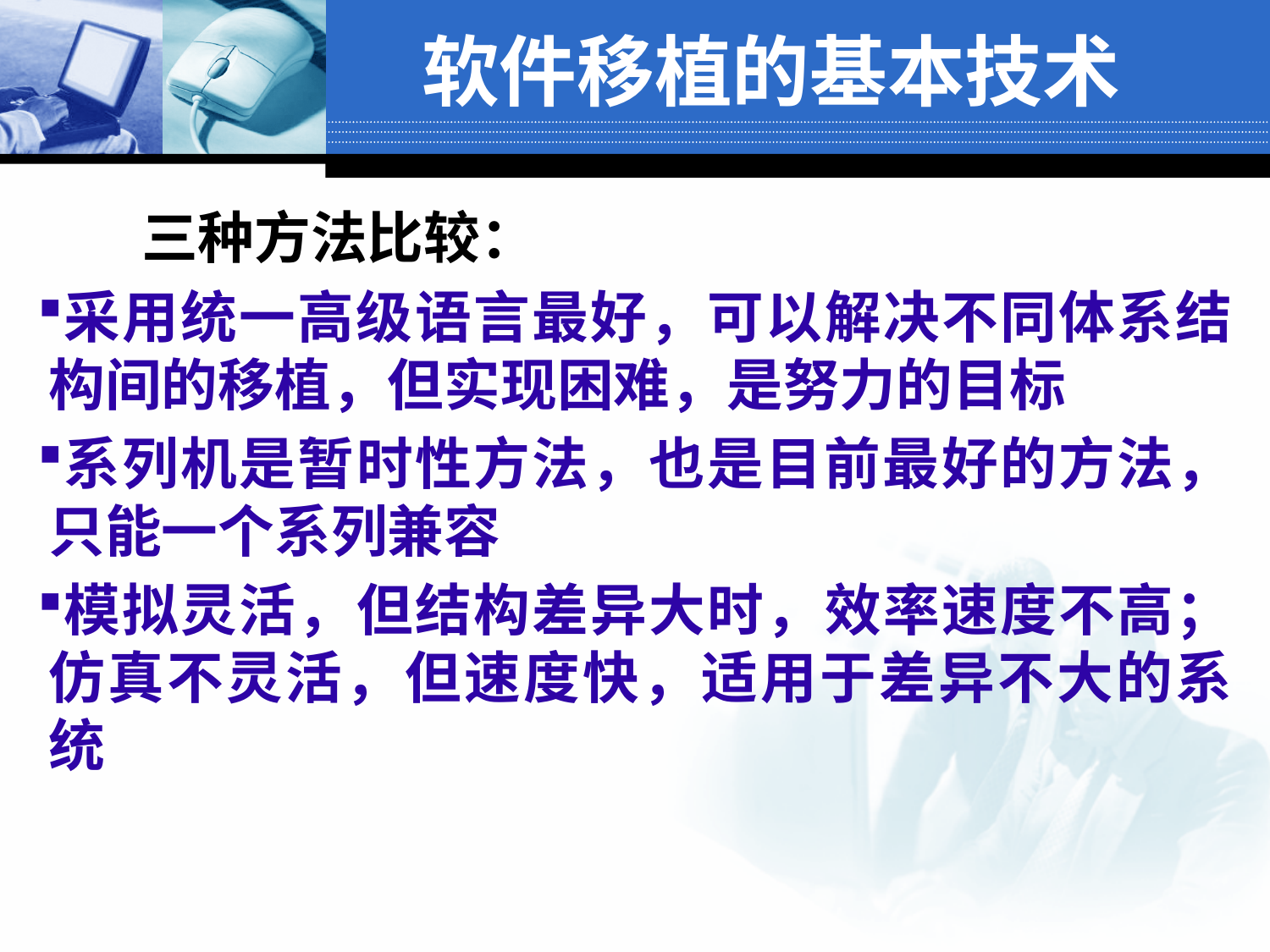

软件移植的基本技术
       三种方法比较：
采用统一高级语言最好，可以解决不同体系结构间的移植，但实现困难，是努力的目标
系列机是暂时性方法，也是目前最好的方法，只能一个系列兼容
模拟灵活，但结构差异大时，效率速度不高；仿真不灵活，但速度快，适用于差异不大的系统